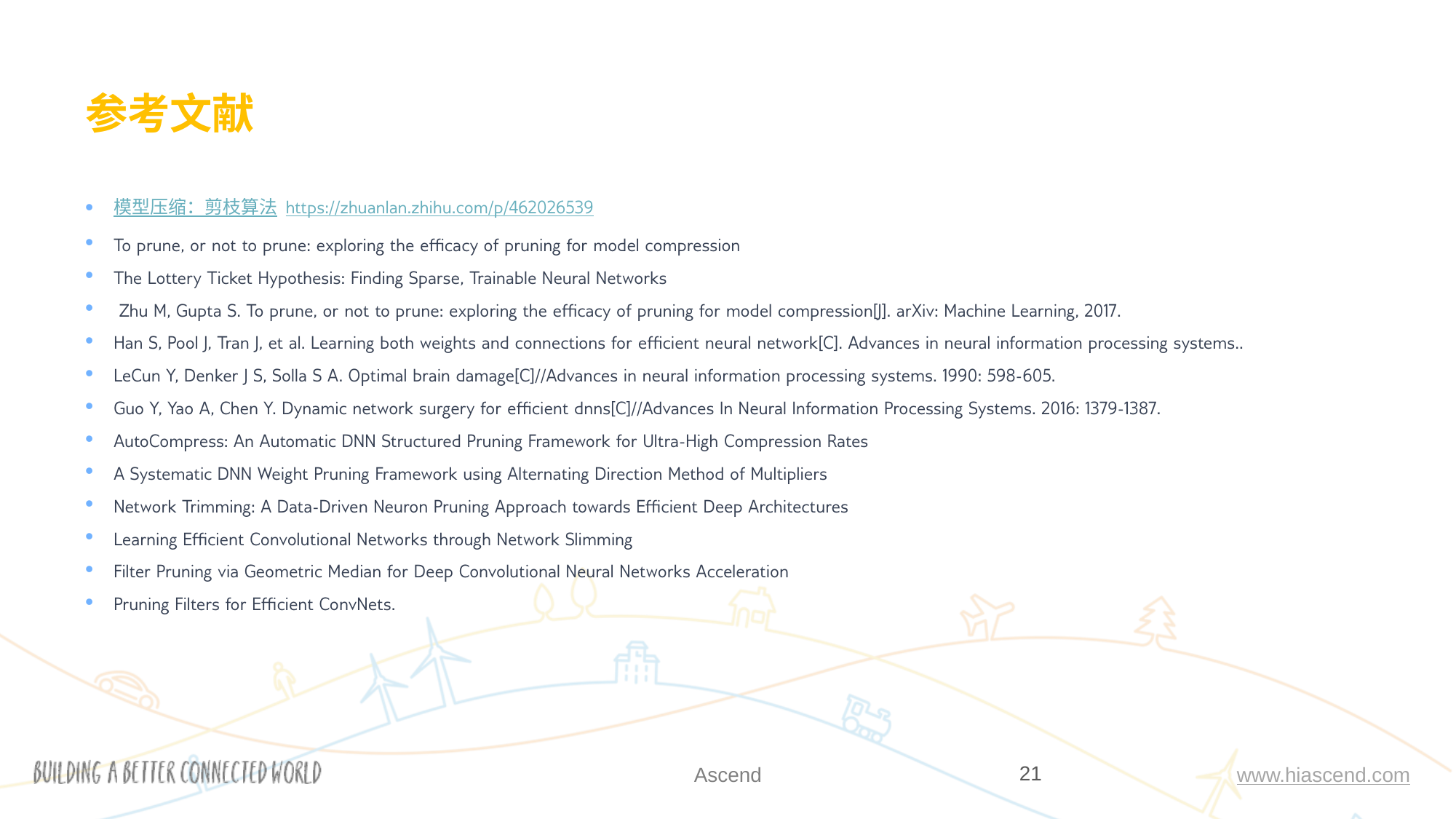

# 参考文献
模型压缩：剪枝算法 https://zhuanlan.zhihu.com/p/462026539
To prune, or not to prune: exploring the efficacy of pruning for model compression
The Lottery Ticket Hypothesis: Finding Sparse, Trainable Neural Networks
 Zhu M, Gupta S. To prune, or not to prune: exploring the efficacy of pruning for model compression[J]. arXiv: Machine Learning, 2017.
Han S, Pool J, Tran J, et al. Learning both weights and connections for efficient neural network[C]. Advances in neural information processing systems..
LeCun Y, Denker J S, Solla S A. Optimal brain damage[C]//Advances in neural information processing systems. 1990: 598-605.
Guo Y, Yao A, Chen Y. Dynamic network surgery for efficient dnns[C]//Advances In Neural Information Processing Systems. 2016: 1379-1387.
AutoCompress: An Automatic DNN Structured Pruning Framework for Ultra-High Compression Rates
A Systematic DNN Weight Pruning Framework using Alternating Direction Method of Multipliers
Network Trimming: A Data-Driven Neuron Pruning Approach towards Efficient Deep Architectures
Learning Efficient Convolutional Networks through Network Slimming
Filter Pruning via Geometric Median for Deep Convolutional Neural Networks Acceleration
Pruning Filters for Efficient ConvNets.